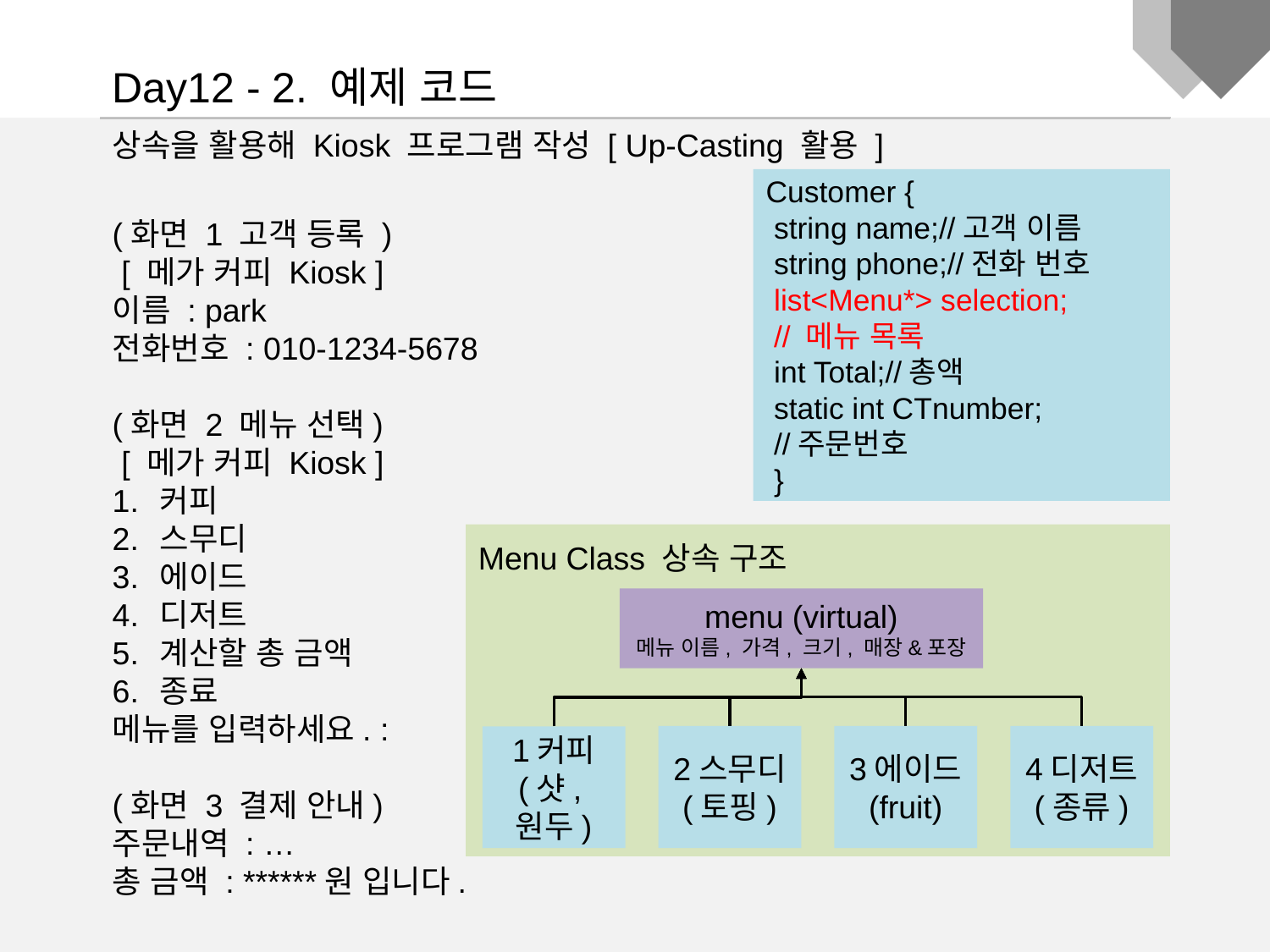

Day12 - 2. 예제 코드
상속을 활용해 Kiosk 프로그램 작성 [ Up-Casting 활용 ]
Customer {
 string name;//고객 이름
 string phone;//전화 번호
 list<Menu*> selection;
 // 메뉴 목록
 int Total;//총액
 static int CTnumber;
 //주문번호
 }

(화면 1 고객 등록 )
 [ 메가 커피 Kiosk ]
이름 : park
전화번호 : 010-1234-5678

(화면 2 메뉴 선택)
 [ 메가 커피 Kiosk ]
커피
스무디
에이드
디저트
계산할 총 금액
종료
메뉴를 입력하세요. :

(화면 3 결제 안내)
주문내역 : …
총 금액 : ******원 입니다.
Menu Class 상속 구조

menu (virtual)
메뉴 이름, 가격, 크기, 매장&포장
2스무디
(토핑)
3에이드
(fruit)
4디저트
(종류)
1커피
(샷,원두)